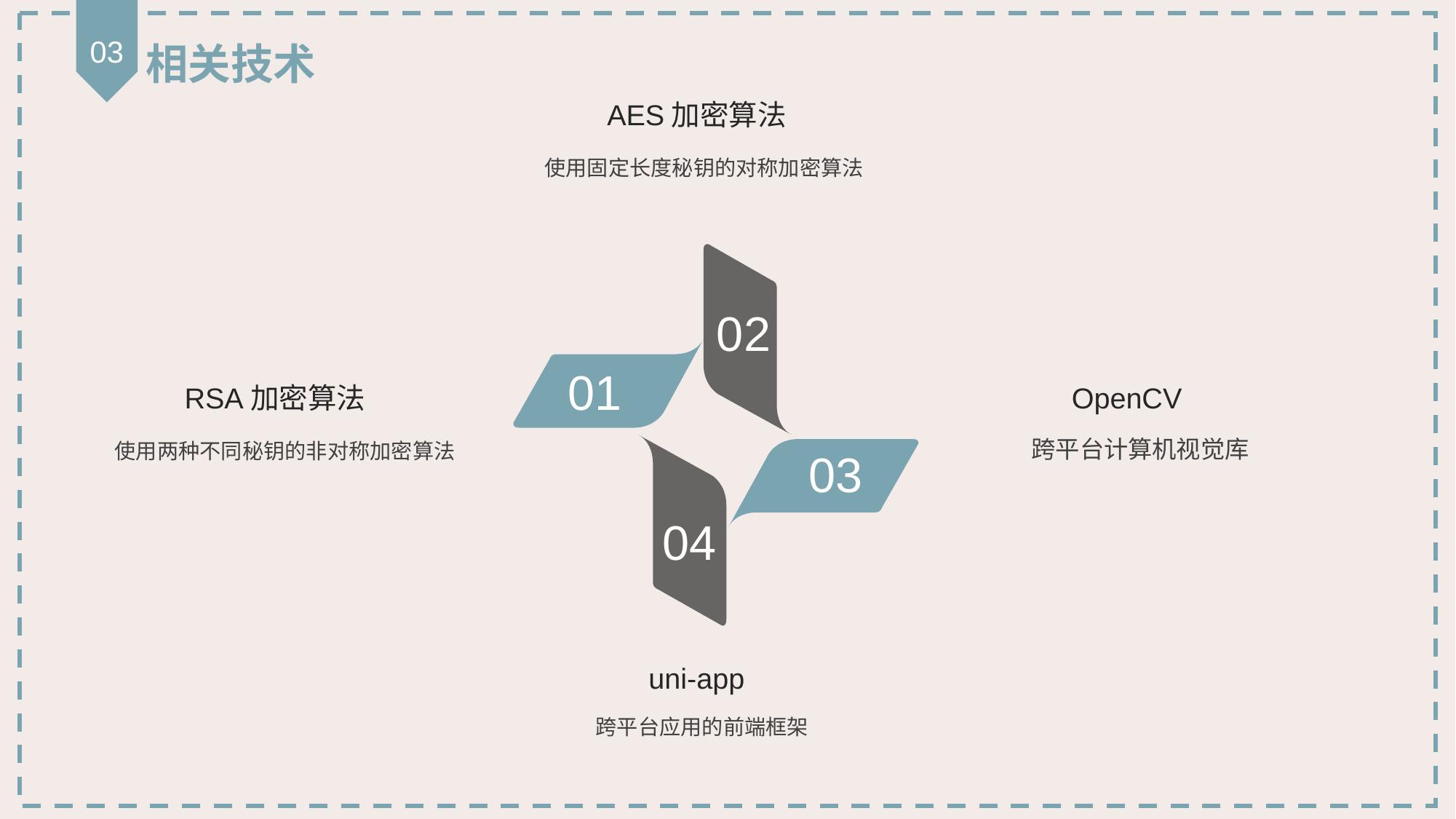

03
相关技术
AES加密算法
使用固定长度秘钥的对称加密算法

02

01
RSA加密算法
OpenCV
跨平台计算机视觉库
使用两种不同秘钥的非对称加密算法

04
03

uni-app
跨平台应用的前端框架